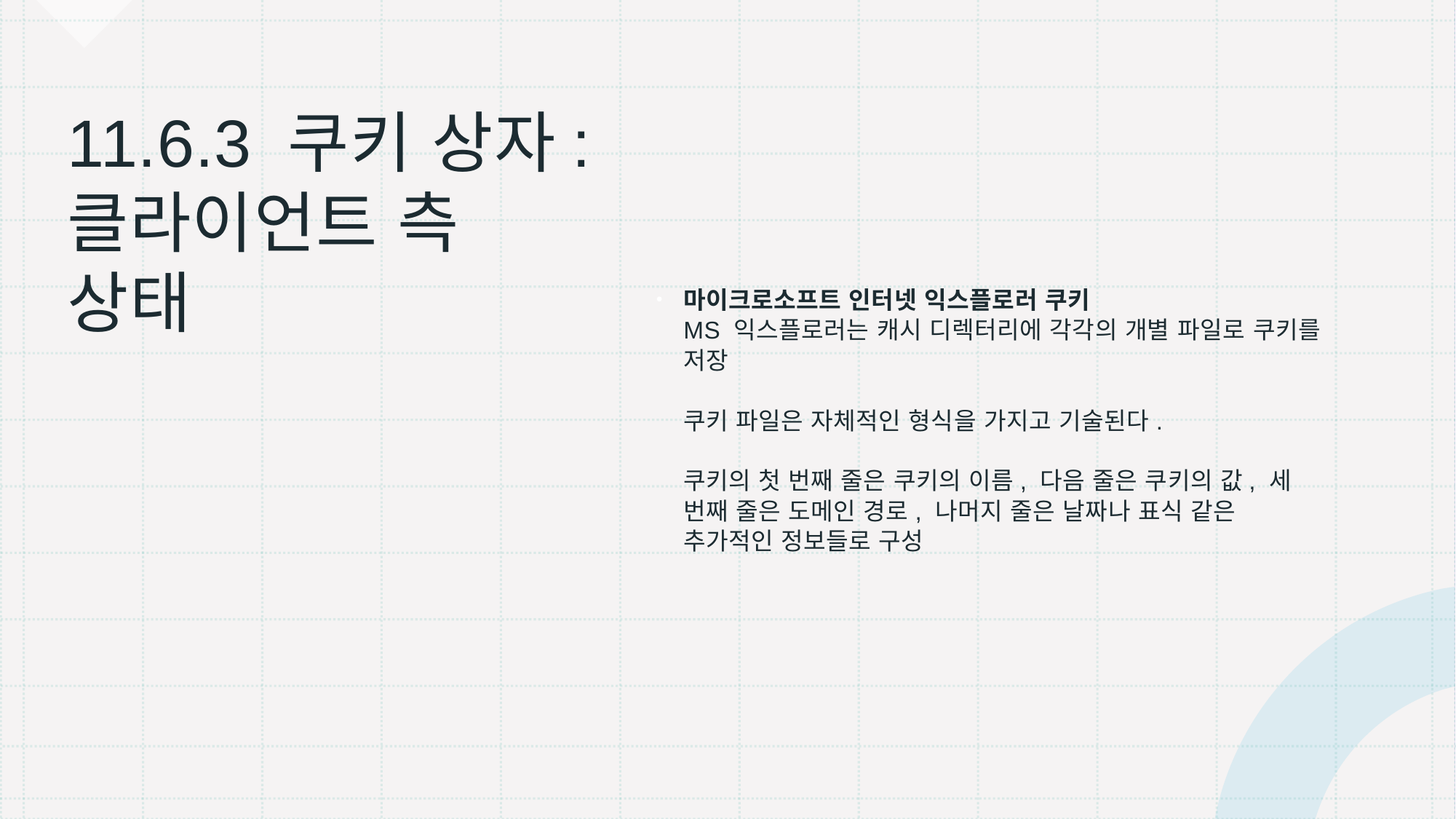

마이크로소프트 인터넷 익스플로러 쿠키
MS 익스플로러는 캐시 디렉터리에 각각의 개별 파일로 쿠키를 저장
쿠키 파일은 자체적인 형식을 가지고 기술된다.
쿠키의 첫 번째 줄은 쿠키의 이름, 다음 줄은 쿠키의 값, 세 번째 줄은 도메인 경로, 나머지 줄은 날짜나 표식 같은 추가적인 정보들로 구성
# 11.6.3 쿠키 상자: 클라이언트 측 상태